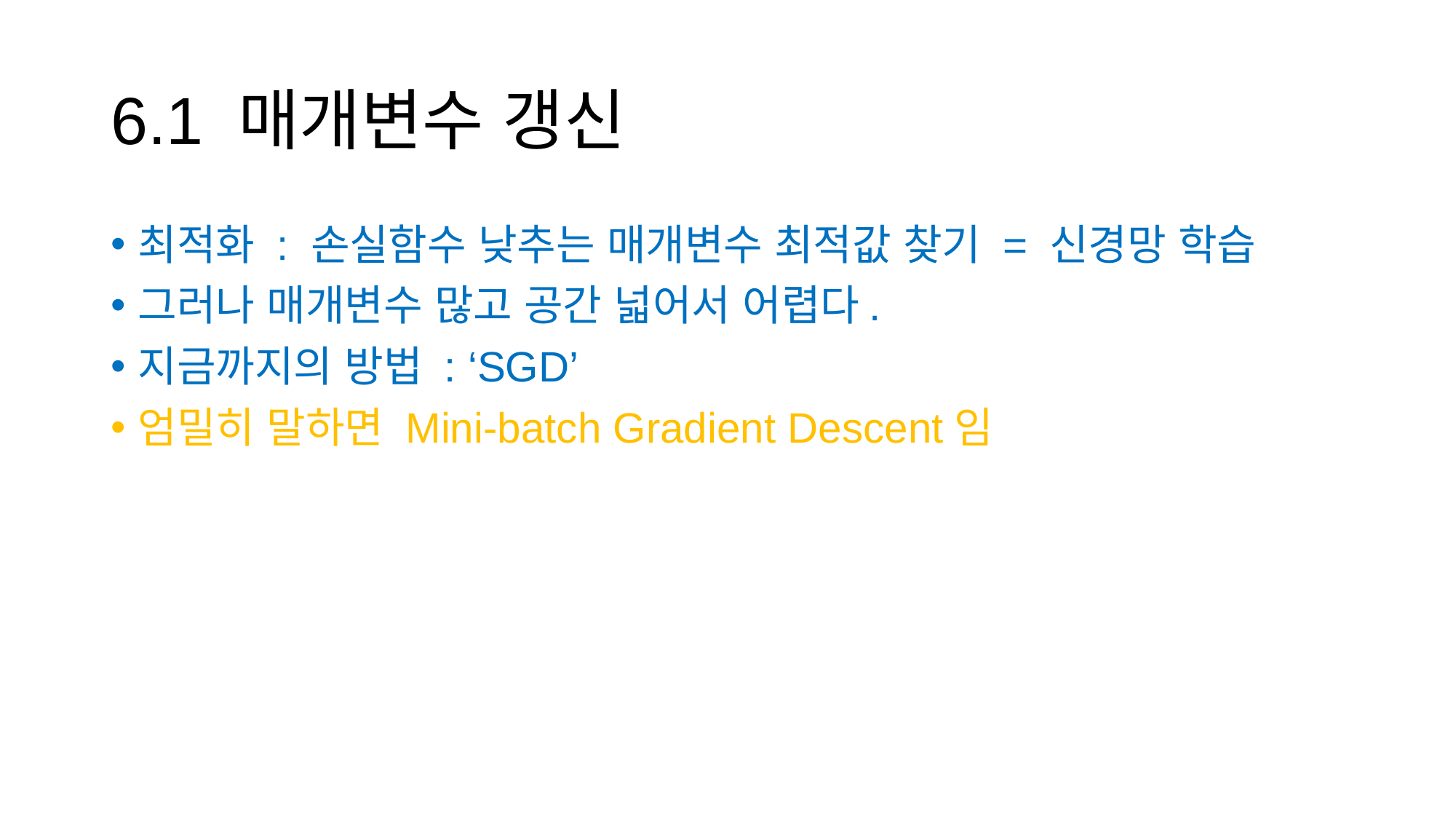

# 6.1 매개변수 갱신
최적화 : 손실함수 낮추는 매개변수 최적값 찾기 = 신경망 학습
그러나 매개변수 많고 공간 넓어서 어렵다.
지금까지의 방법 : ‘SGD’
엄밀히 말하면 Mini-batch Gradient Descent임